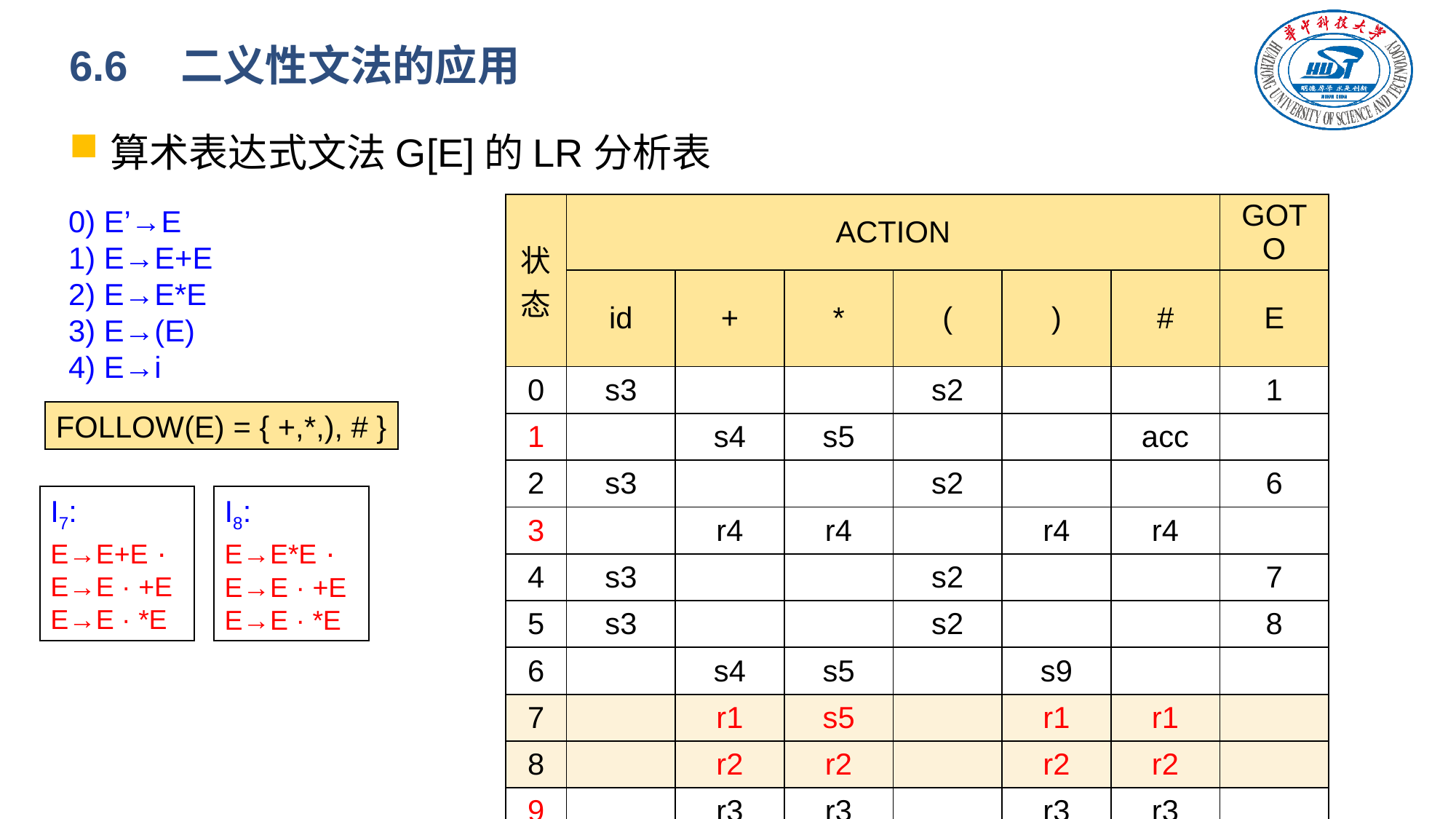

# 6.6　二义性文法的应用
算术表达式文法G[E]的LR分析表
| 状态 | ACTION |  |  |  |  |  | GOTO |
| --- | --- | --- | --- | --- | --- | --- | --- |
|  | id | + | \* | ( | ) | # | E |
| 0 | s3 |  |  | s2 |  |  | 1 |
| 1 |  | s4 | s5 |  |  | acc |  |
| 2 | s3 |  |  | s2 |  |  | 6 |
| 3 |  | r4 | r4 |  | r4 | r4 |  |
| 4 | s3 |  |  | s2 |  |  | 7 |
| 5 | s3 |  |  | s2 |  |  | 8 |
| 6 |  | s4 | s5 |  | s9 |  |  |
| 7 |  | r1 | s5 |  | r1 | r1 |  |
| 8 |  | r2 | r2 |  | r2 | r2 |  |
| 9 |  | r3 | r3 |  | r3 | r3 |  |
0) E’→E
1) E→E+E
2) E→E*E
3) E→(E)
4) E→i
FOLLOW(E) = { +,*,), # }
I7:
E→E+E ·
E→E · +E
E→E · *E
I8:
E→E*E ·
E→E · +E
E→E · *E
95